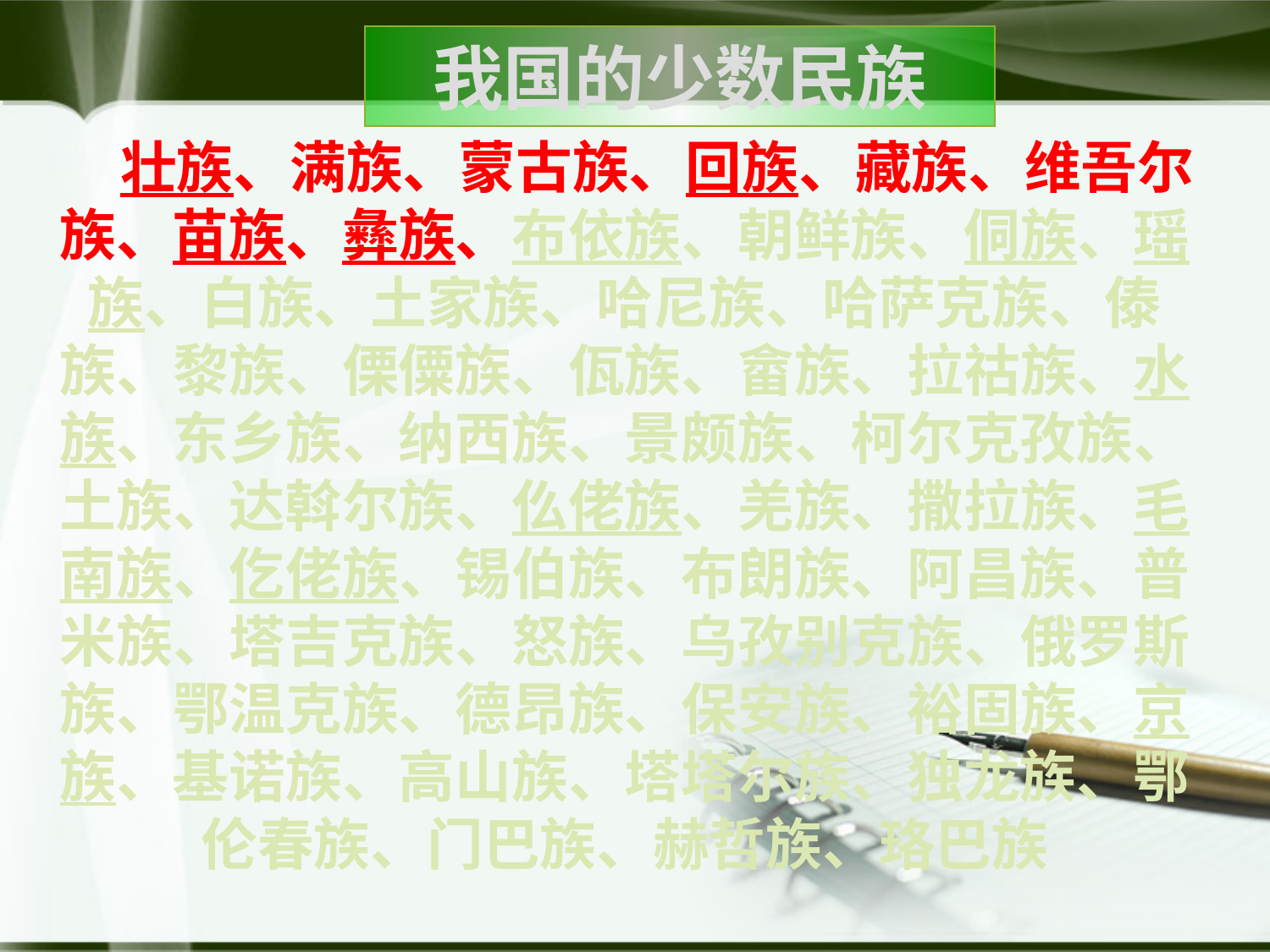

我国的少数民族
    壮族、满族、蒙古族、回族、藏族、维吾尔族、苗族、彝族、布依族、朝鲜族、侗族、瑶族、白族、土家族、哈尼族、哈萨克族、傣族、黎族、傈僳族、佤族、畲族、拉祜族、水族、东乡族、纳西族、景颇族、柯尔克孜族、土族、达斡尔族、仫佬族、羌族、撒拉族、毛南族、仡佬族、锡伯族、布朗族、阿昌族、普米族、塔吉克族、怒族、乌孜别克族、俄罗斯族、鄂温克族、德昂族、保安族、裕固族、京族、基诺族、高山族、塔塔尔族、独龙族、鄂伦春族、门巴族、赫哲族、珞巴族